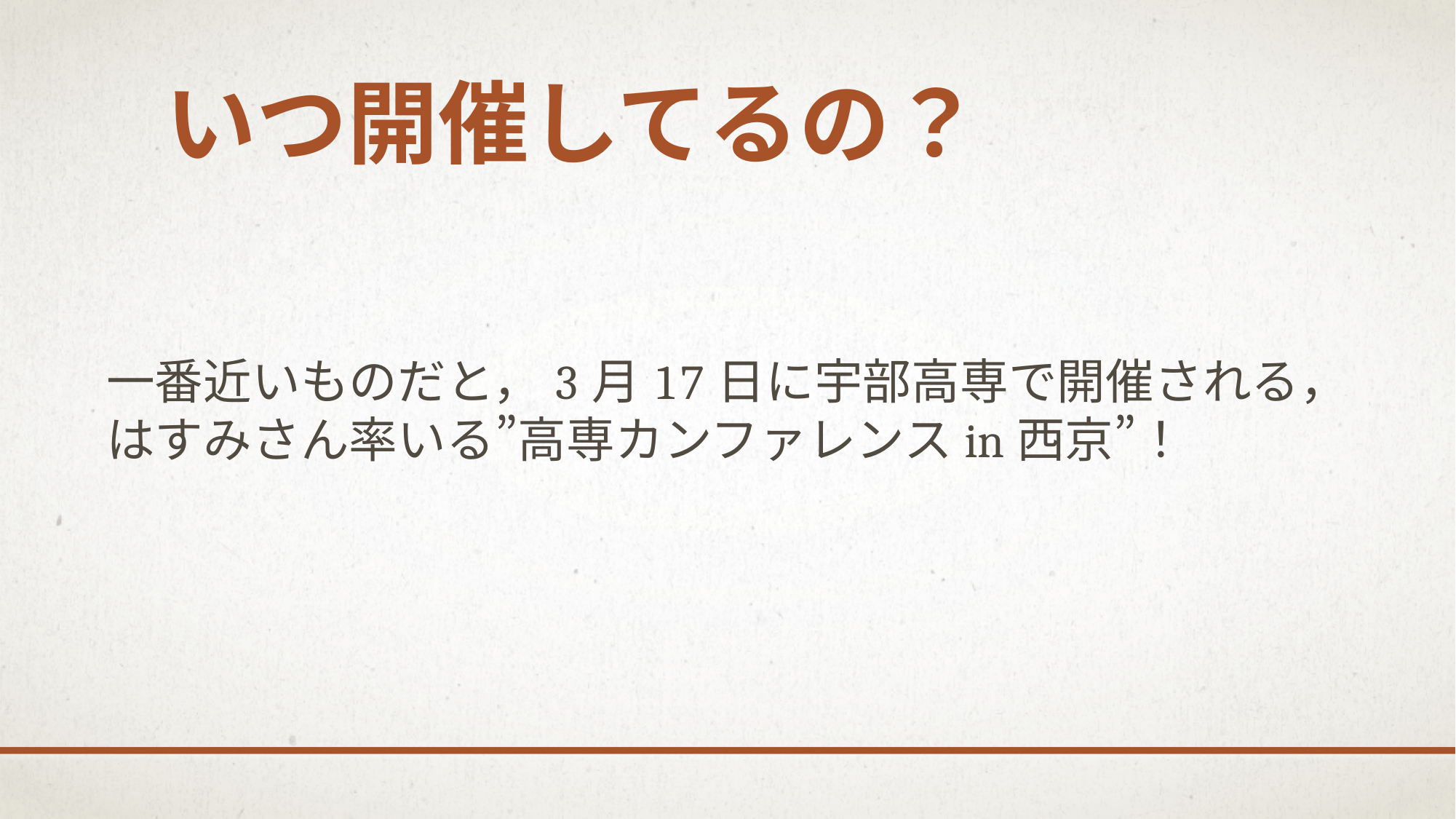

# いつ開催してるの？
一番近いものだと，3月17日に宇部高専で開催される，
はすみさん率いる”高専カンファレンスin西京”！